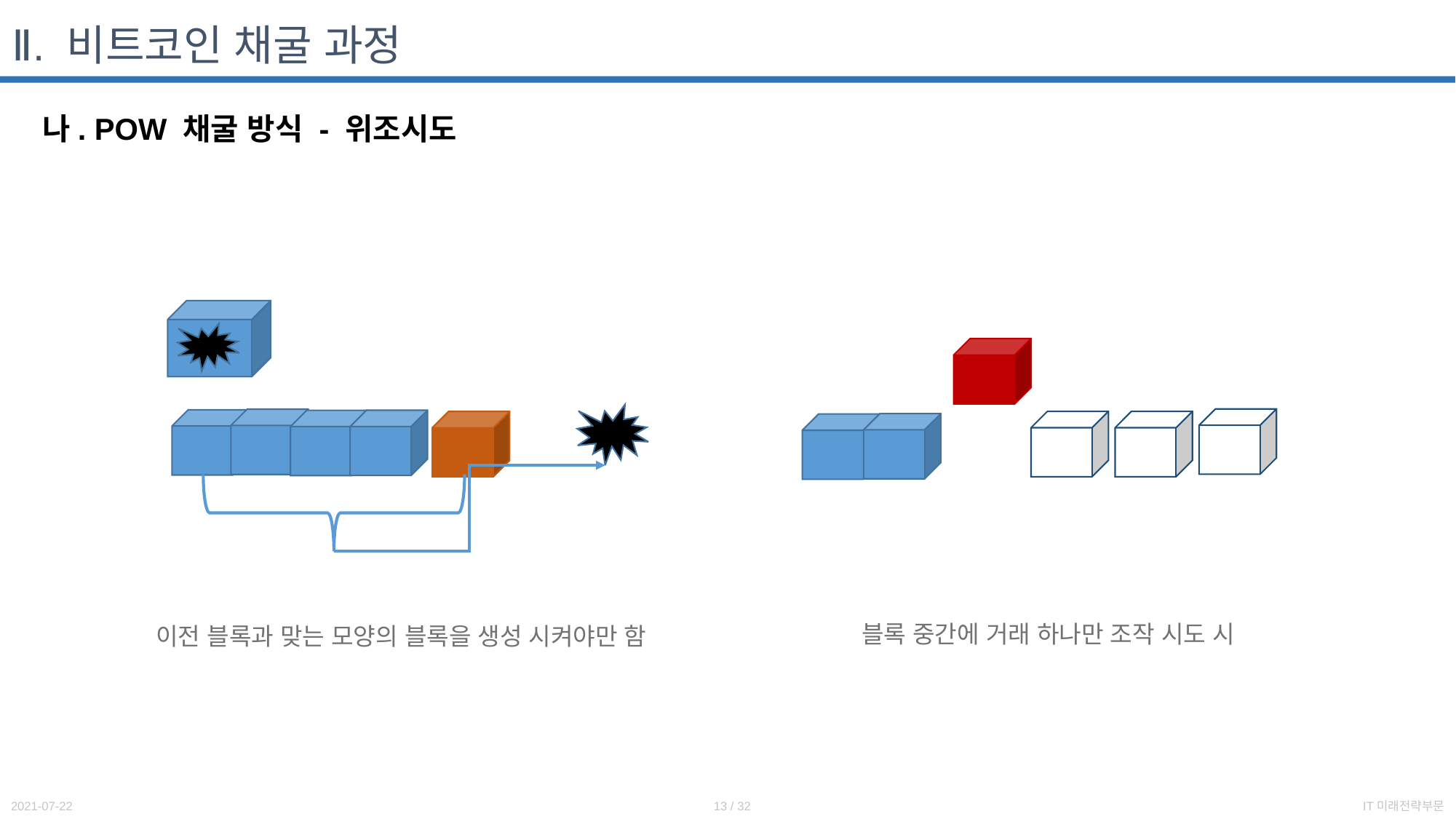

# Ⅱ. 비트코인 채굴 과정
나. POW 채굴 방식 - 위조시도

블록 중간에 거래 하나만 조작 시도 시
이전 블록과 맞는 모양의 블록을 생성 시켜야만 함
13 / 32
2021-07-22
IT미래전략부문